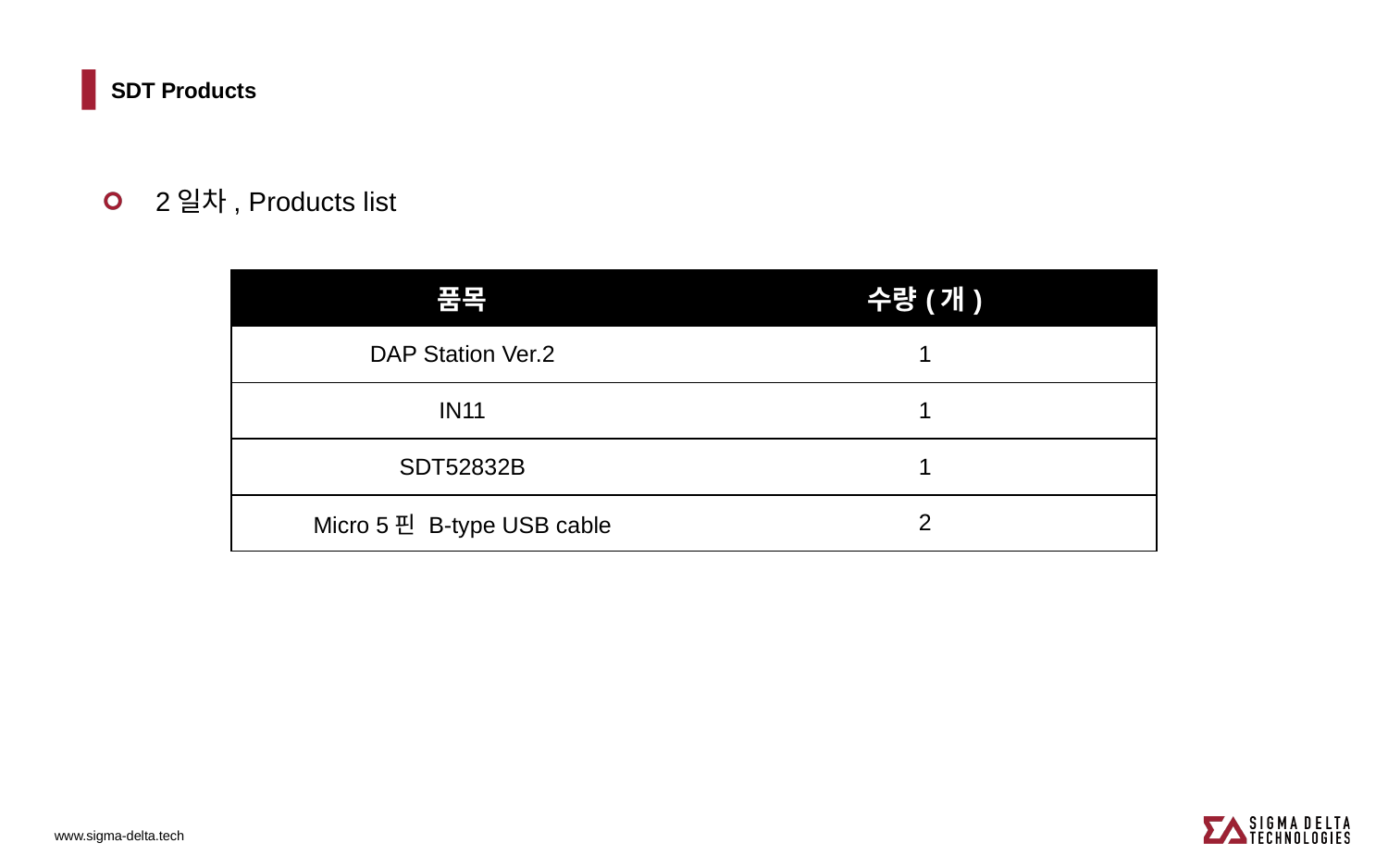

# SDT Products
2일차, Products list

| 품목 | 수량(개) |
| --- | --- |
| DAP Station Ver.2 | 1 |
| IN11 | 1 |
| SDT52832B | 1 |
| Micro 5핀 B-type USB cable | 2 |